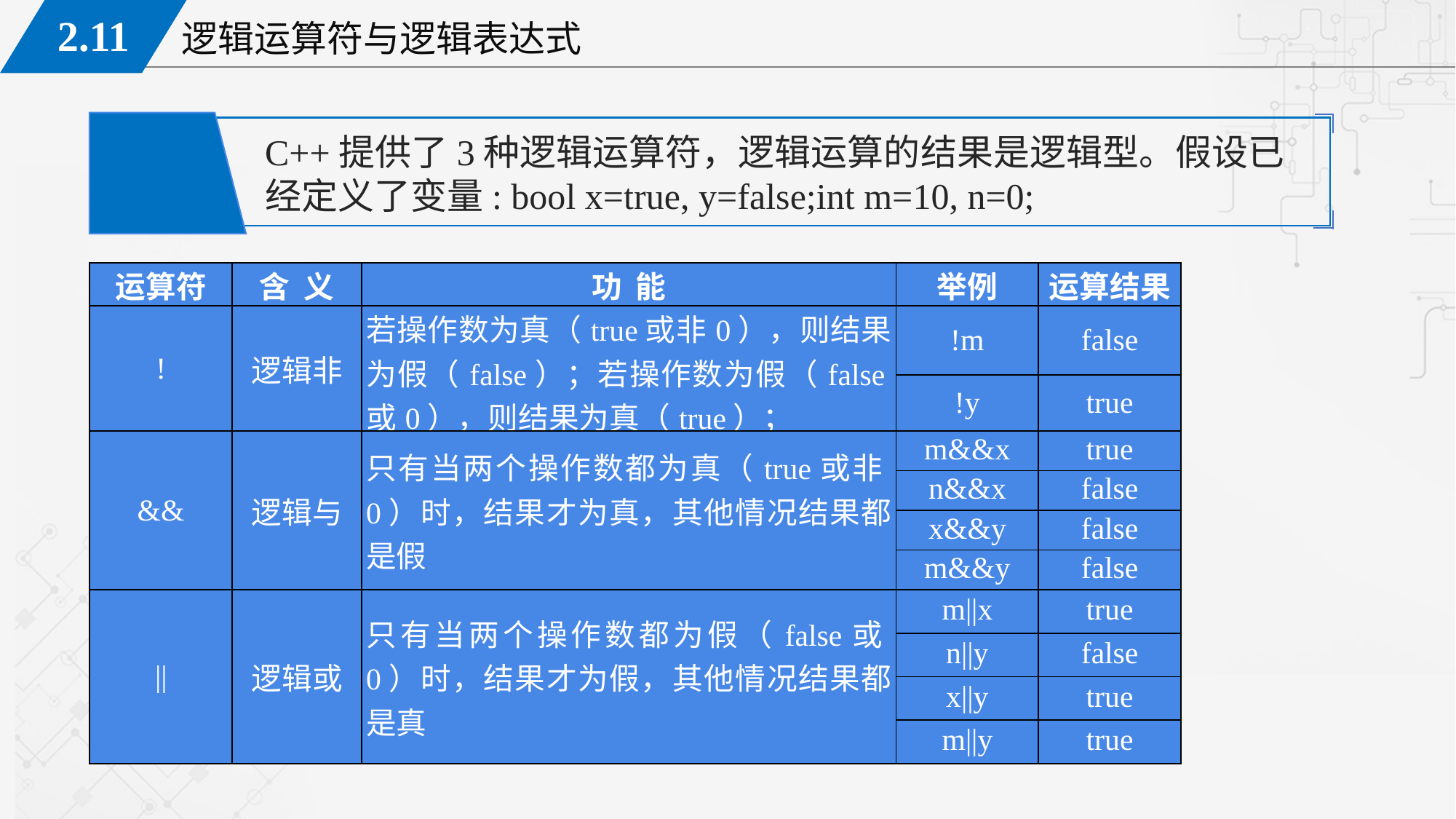

C++提供了3种逻辑运算符，逻辑运算的结果是逻辑型。假设已经定义了变量: bool x=true, y=false;int m=10, n=0;

| 运算符 | 含 义 | 功 能 | 举例 | 运算结果 |
| --- | --- | --- | --- | --- |
| ! | 逻辑非 | 若操作数为真（true或非0），则结果为假（false）；若操作数为假（false或0），则结果为真（true）； | !m | false |
|  |  |  | !y | true |
| && | 逻辑与 | 只有当两个操作数都为真（true或非0）时，结果才为真，其他情况结果都是假 | m&&x | true |
|  |  |  | n&&x | false |
|  |  |  | x&&y | false |
|  |  |  | m&&y | false |
| || | 逻辑或 | 只有当两个操作数都为假（false或0）时，结果才为假，其他情况结果都是真 | m||x | true |
|  |  |  | n||y | false |
|  |  |  | x||y | true |
|  |  |  | m||y | true |